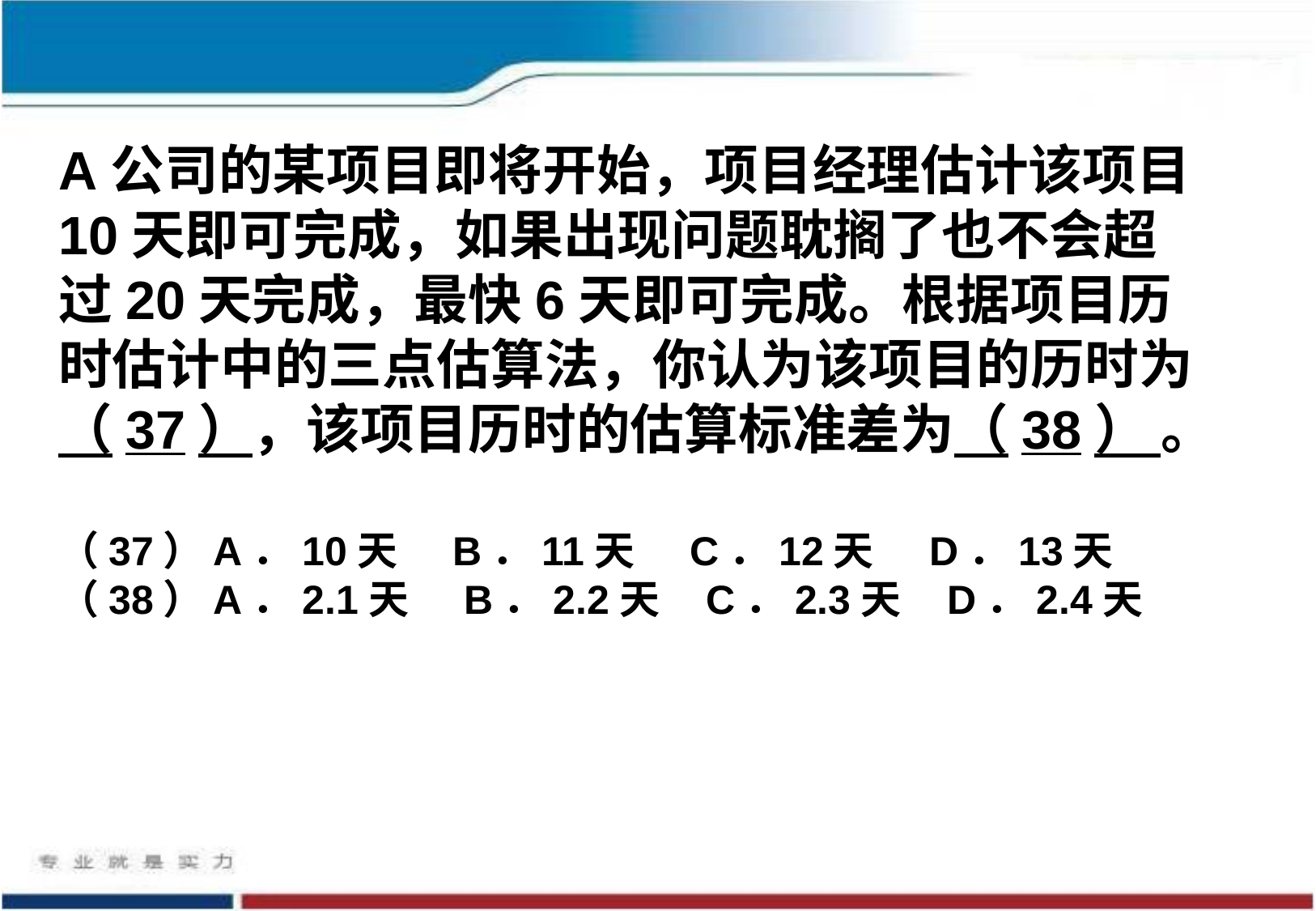

A公司的某项目即将开始，项目经理估计该项目10天即可完成，如果出现问题耽搁了也不会超过20天完成，最快6天即可完成。根据项目历时估计中的三点估算法，你认为该项目的历时为（37），该项目历时的估算标准差为（38） 。

（37）A．10天     B．11天     C．12天     D．13天
（38）A．2.1天     B．2.2天    C．2.3天    D．2.4天